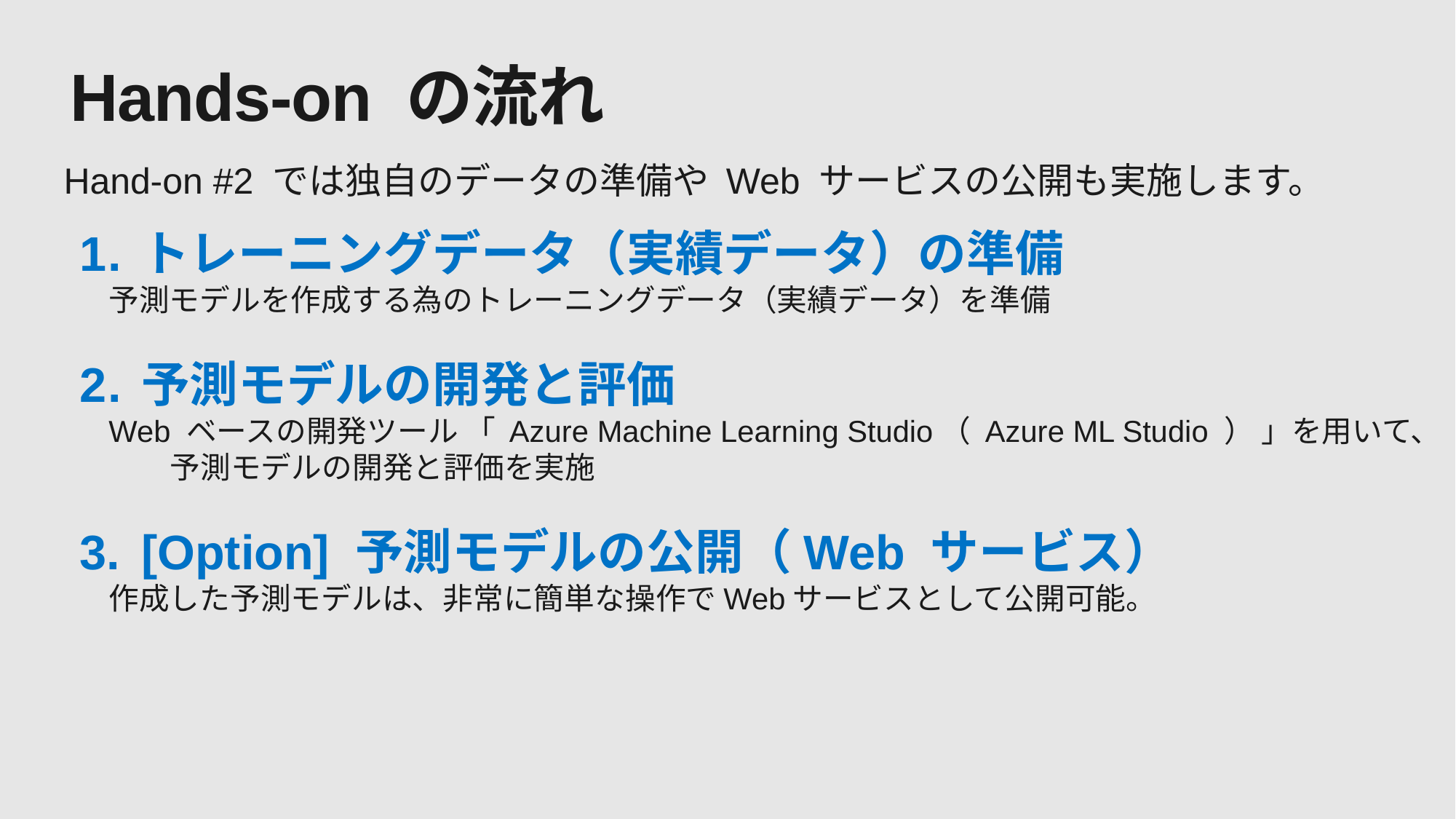

# Hands-on の流れ
Hand-on #2 では独自のデータの準備や Web サービスの公開も実施します。
トレーニングデータ（実績データ）の準備
予測モデルを作成する為のトレーニングデータ（実績データ）を準備

予測モデルの開発と評価
Web ベースの開発ツール 「 Azure Machine Learning Studio（ Azure ML Studio ） 」を用いて、予測モデルの開発と評価を実施

[Option] 予測モデルの公開（Web サービス）
作成した予測モデルは、非常に簡単な操作でWebサービスとして公開可能。